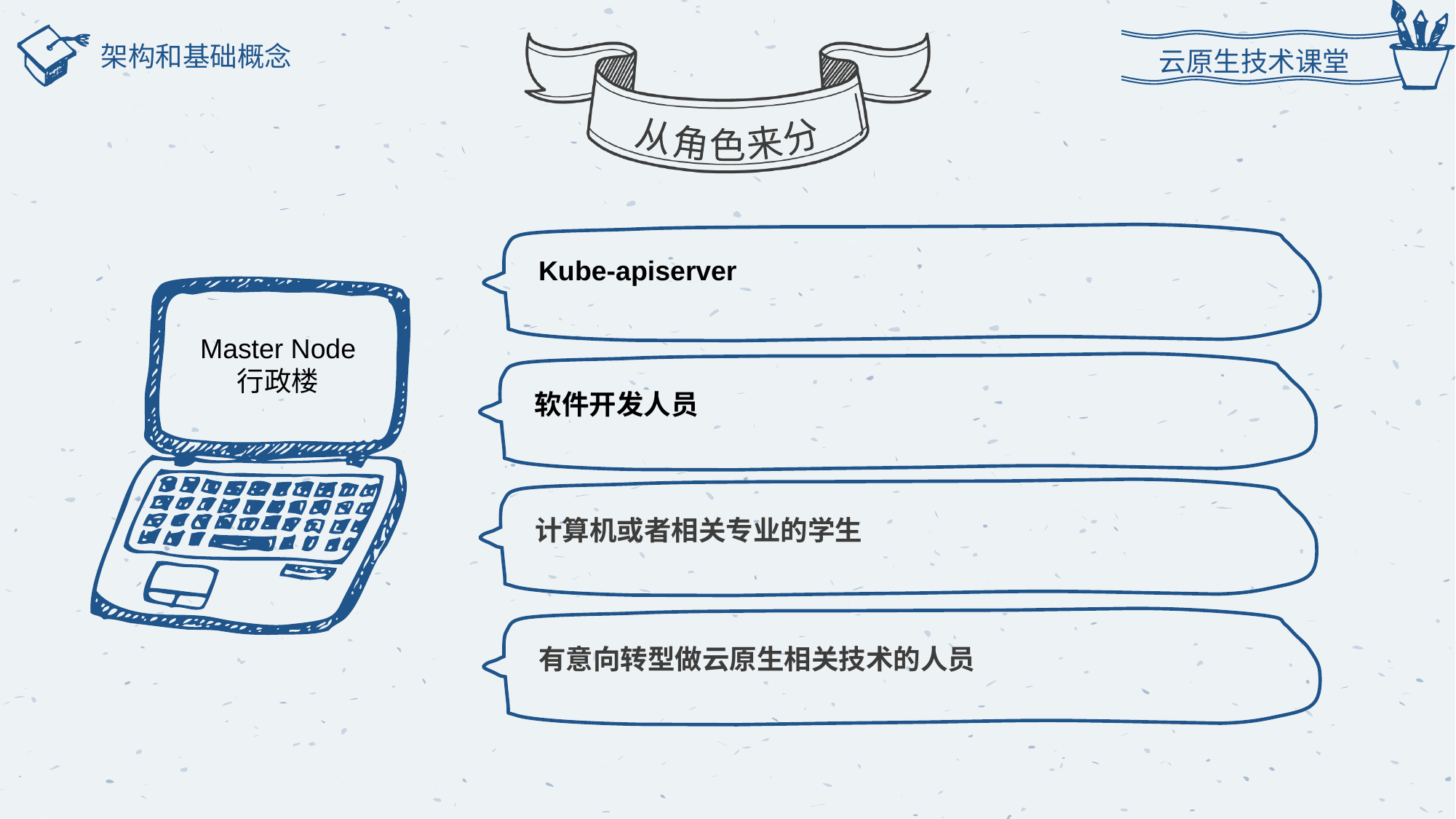

云原生技术课堂
从角色来分

架构和基础概念

Kube-apiserver

Master Node
行政楼

软件开发人员

计算机或者相关专业的学生

有意向转型做云原生相关技术的人员